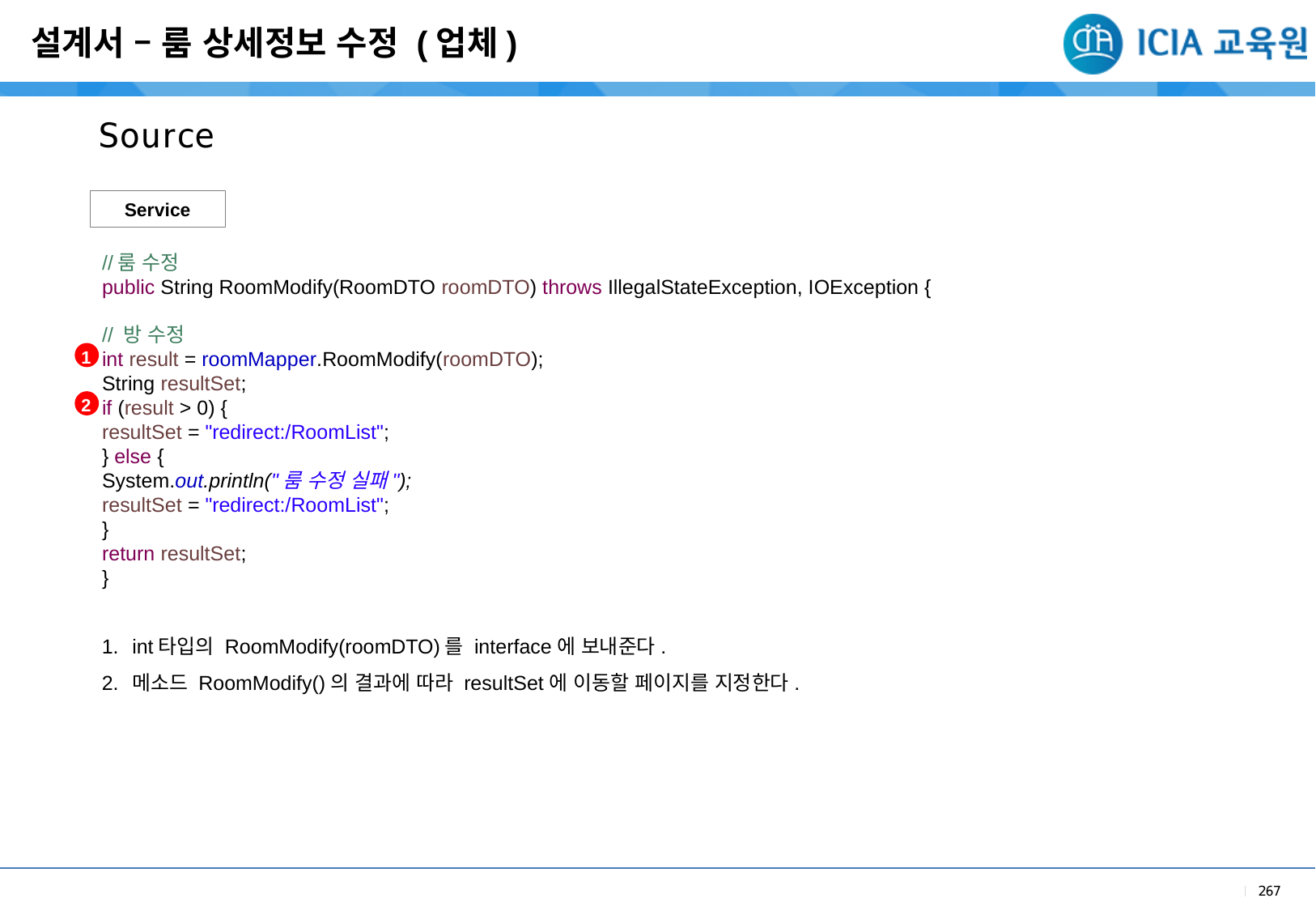

설계서 – 룸 상세정보 수정 (업체)
Source
Service
//룸 수정
public String RoomModify(RoomDTO roomDTO) throws IllegalStateException, IOException {

// 방 수정
int result = roomMapper.RoomModify(roomDTO);
String resultSet;
if (result > 0) {
resultSet = "redirect:/RoomList";
} else {
System.out.println("룸 수정 실패");
resultSet = "redirect:/RoomList";
}
return resultSet;
}
1

2

int타입의 RoomModify(roomDTO)를 interface에 보내준다.
메소드 RoomModify()의 결과에 따라 resultSet에 이동할 페이지를 지정한다.